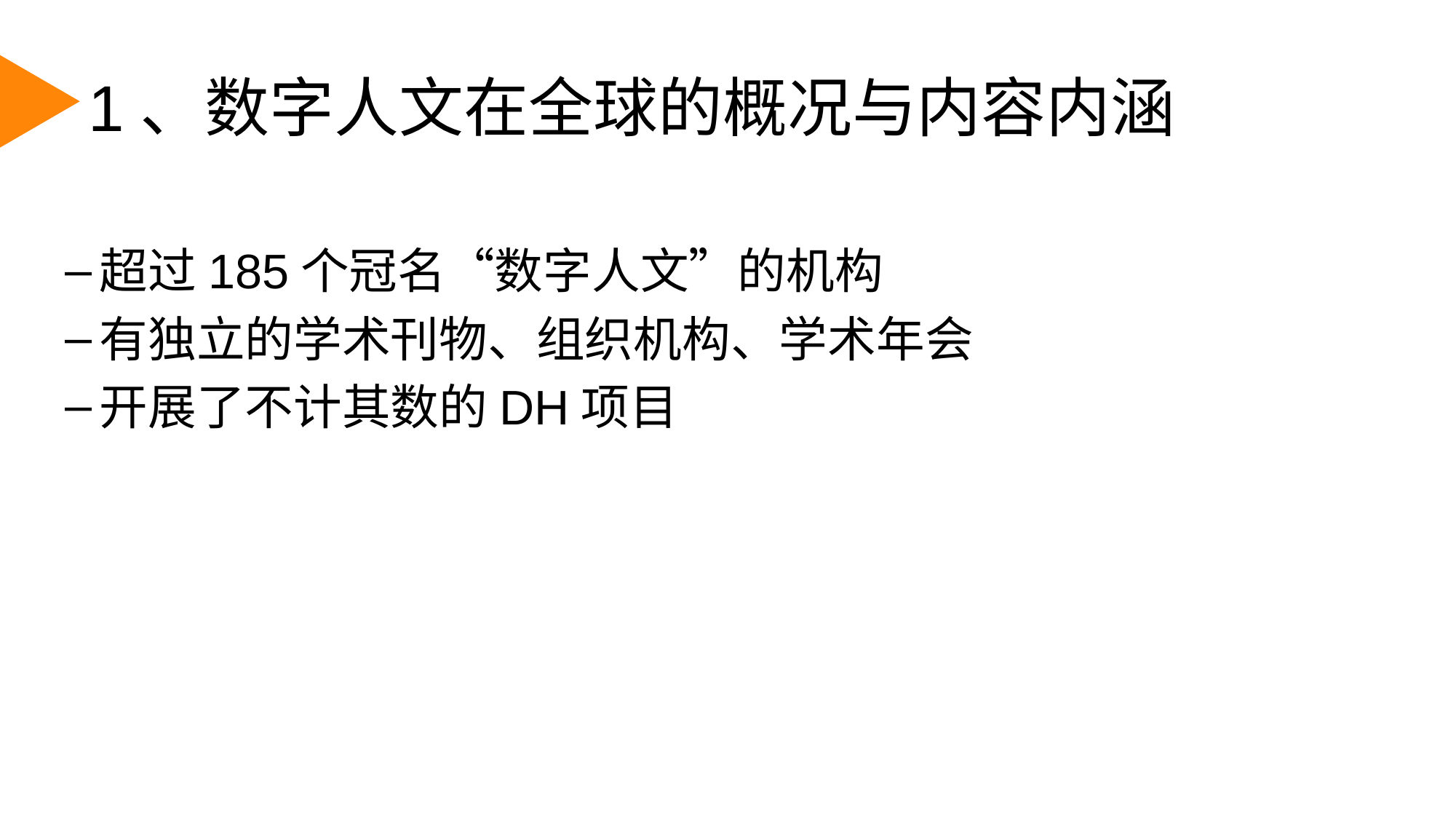

1、数字人文在全球的概况与内容内涵
超过185个冠名“数字人文”的机构
有独立的学术刊物、组织机构、学术年会
开展了不计其数的DH项目